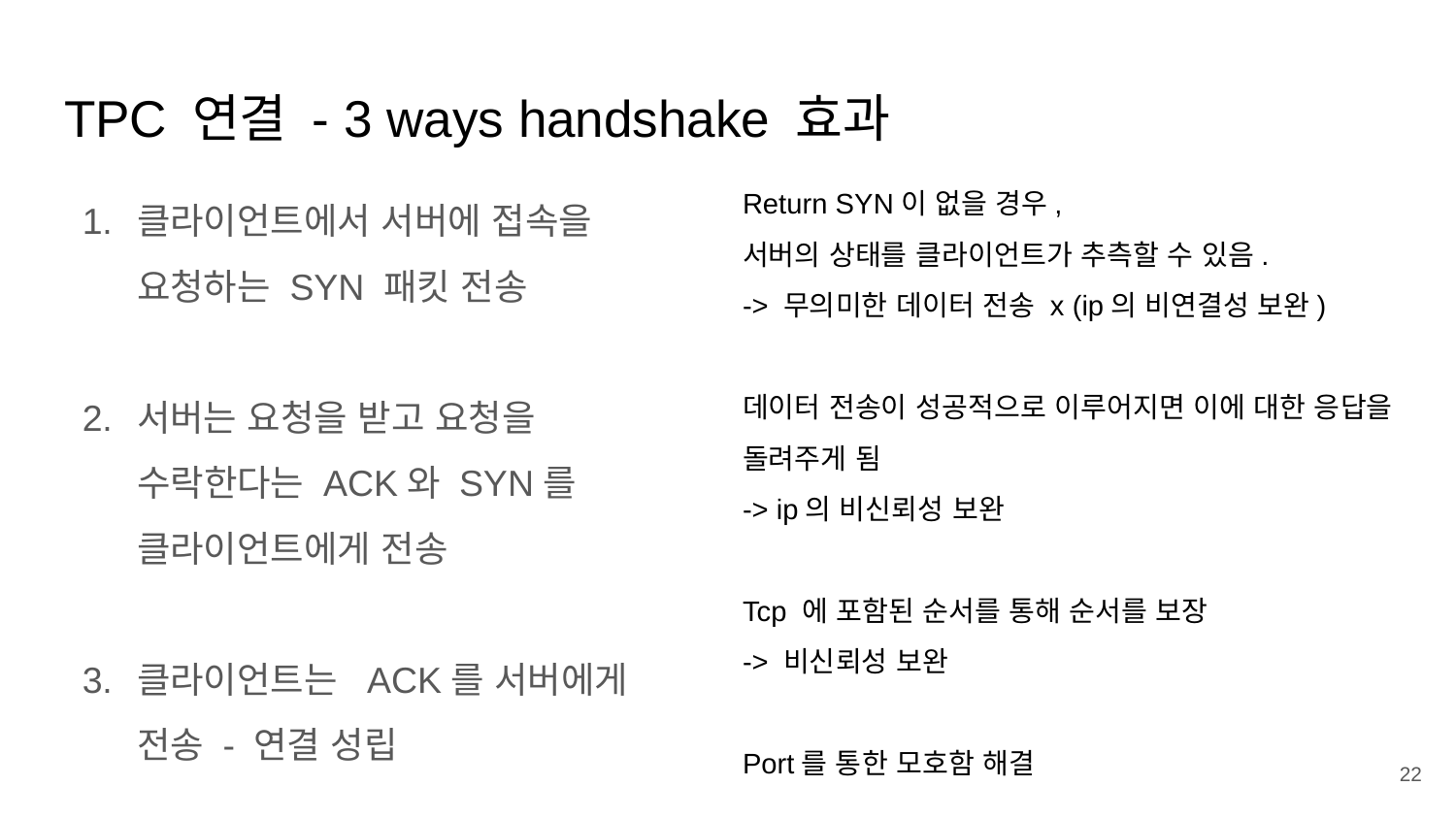

# TPC 연결 - 3 ways handshake 효과
클라이언트에서 서버에 접속을 요청하는 SYN 패킷 전송

서버는 요청을 받고 요청을 수락한다는 ACK와 SYN를 클라이언트에게 전송

클라이언트는  ACK를 서버에게 전송 - 연결 성립
Return SYN이 없을 경우,
서버의 상태를 클라이언트가 추측할 수 있음.
-> 무의미한 데이터 전송 x (ip의 비연결성 보완)

데이터 전송이 성공적으로 이루어지면 이에 대한 응답을 돌려주게 됨
-> ip의 비신뢰성 보완

Tcp 에 포함된 순서를 통해 순서를 보장
-> 비신뢰성 보완

Port를 통한 모호함 해결
22